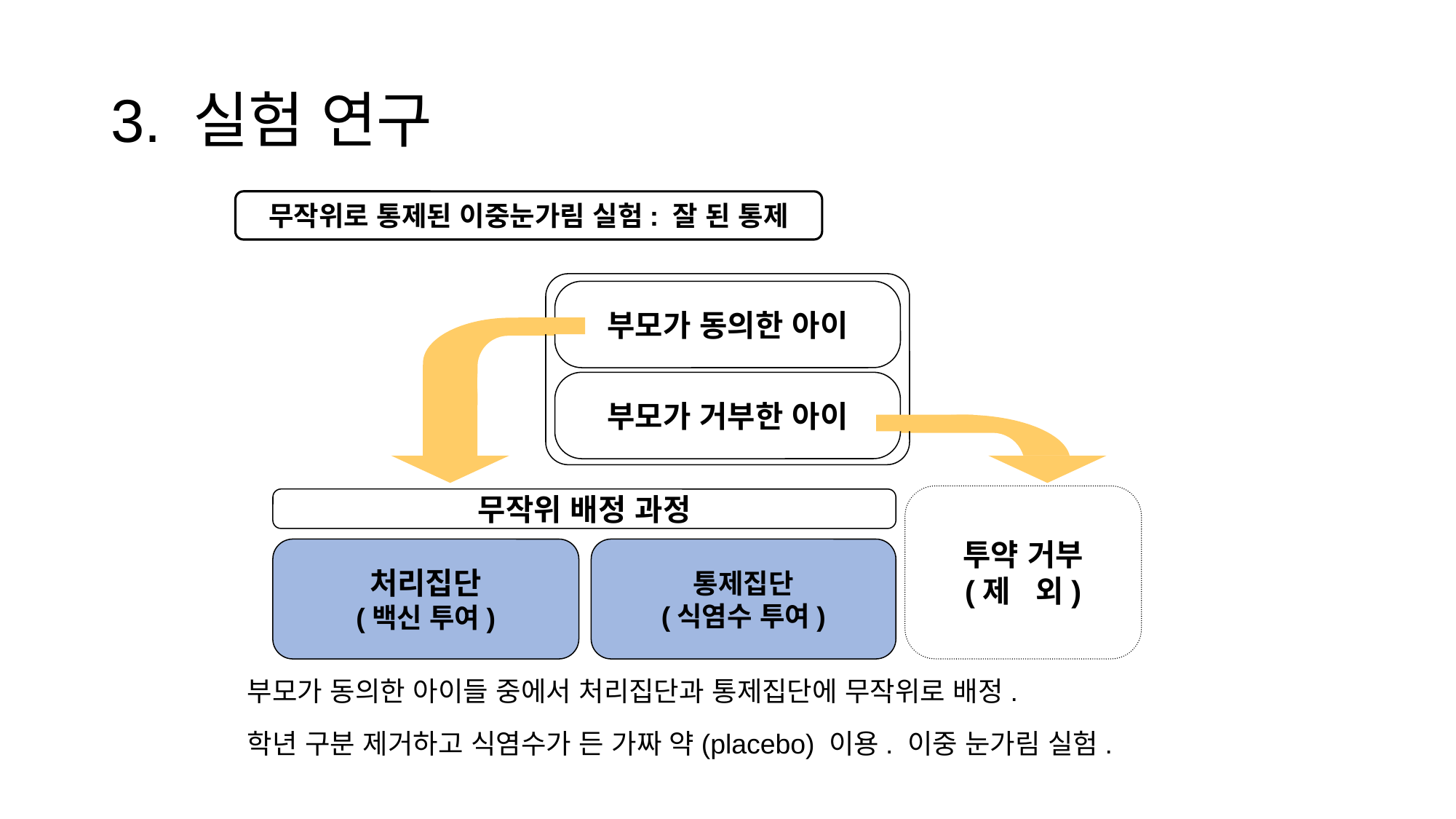

# 3. 실험 연구

부모가 동의한 아이들 중에서 처리집단과 통제집단에 무작위로 배정.
학년 구분 제거하고 식염수가 든 가짜 약(placebo) 이용. 이중 눈가림 실험.

무작위로 통제된 이중눈가림 실험: 잘 된 통제

부모가 동의한 아이

부모가 거부한 아이

투약 거부
(제   외)
무작위 배정 과정
처리집단
(백신 투여)
통제집단
(식염수 투여)